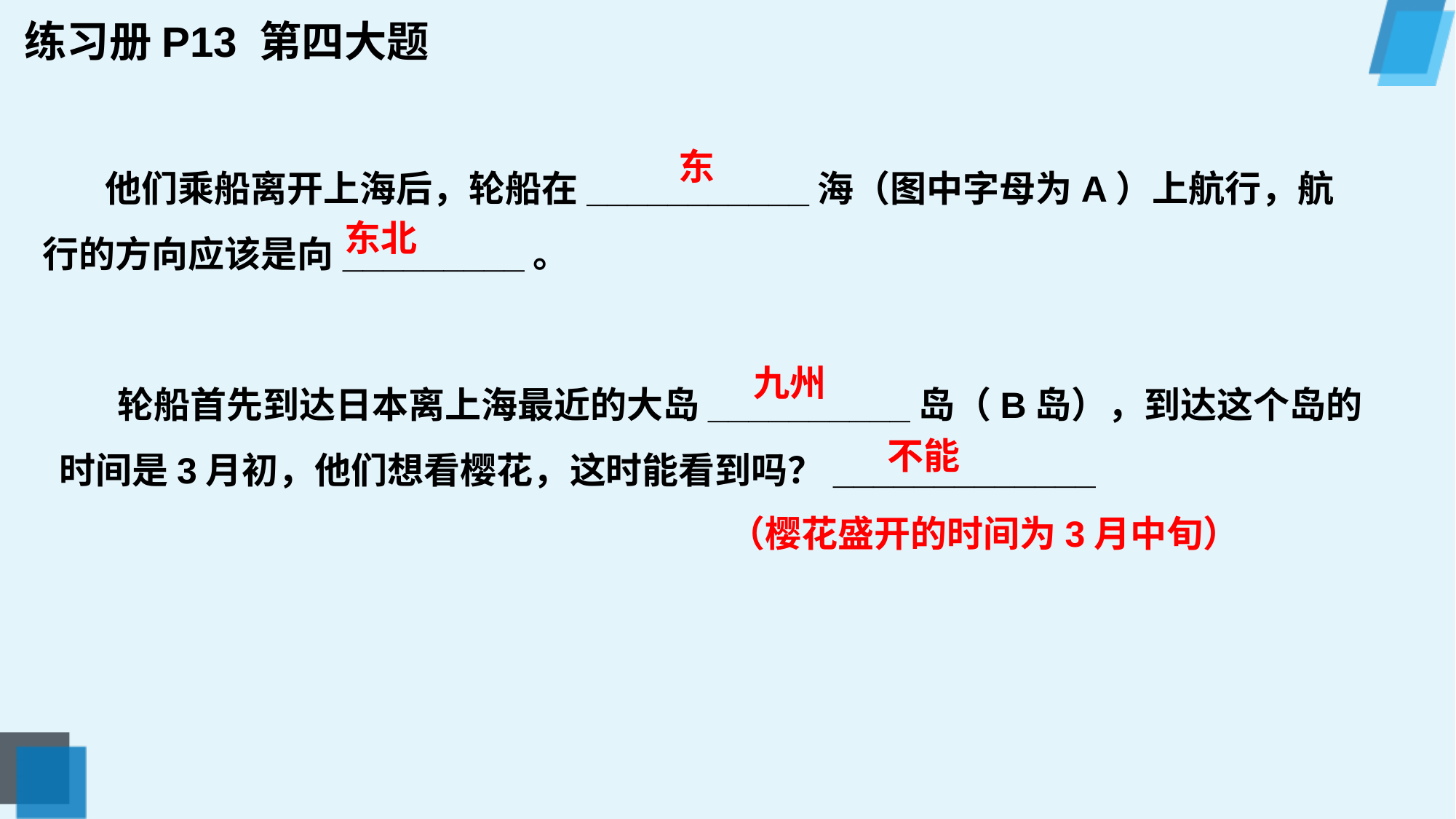

练习册P13 第四大题
       他们乘船离开上海后，轮船在___________海（图中字母为A）上航行，航行的方向应该是向_________。
东
东北
       轮船首先到达日本离上海最近的大岛__________岛（B岛），到达这个岛的时间是3月初，他们想看樱花，这时能看到吗？_____________
九州
不能
（樱花盛开的时间为3月中旬）